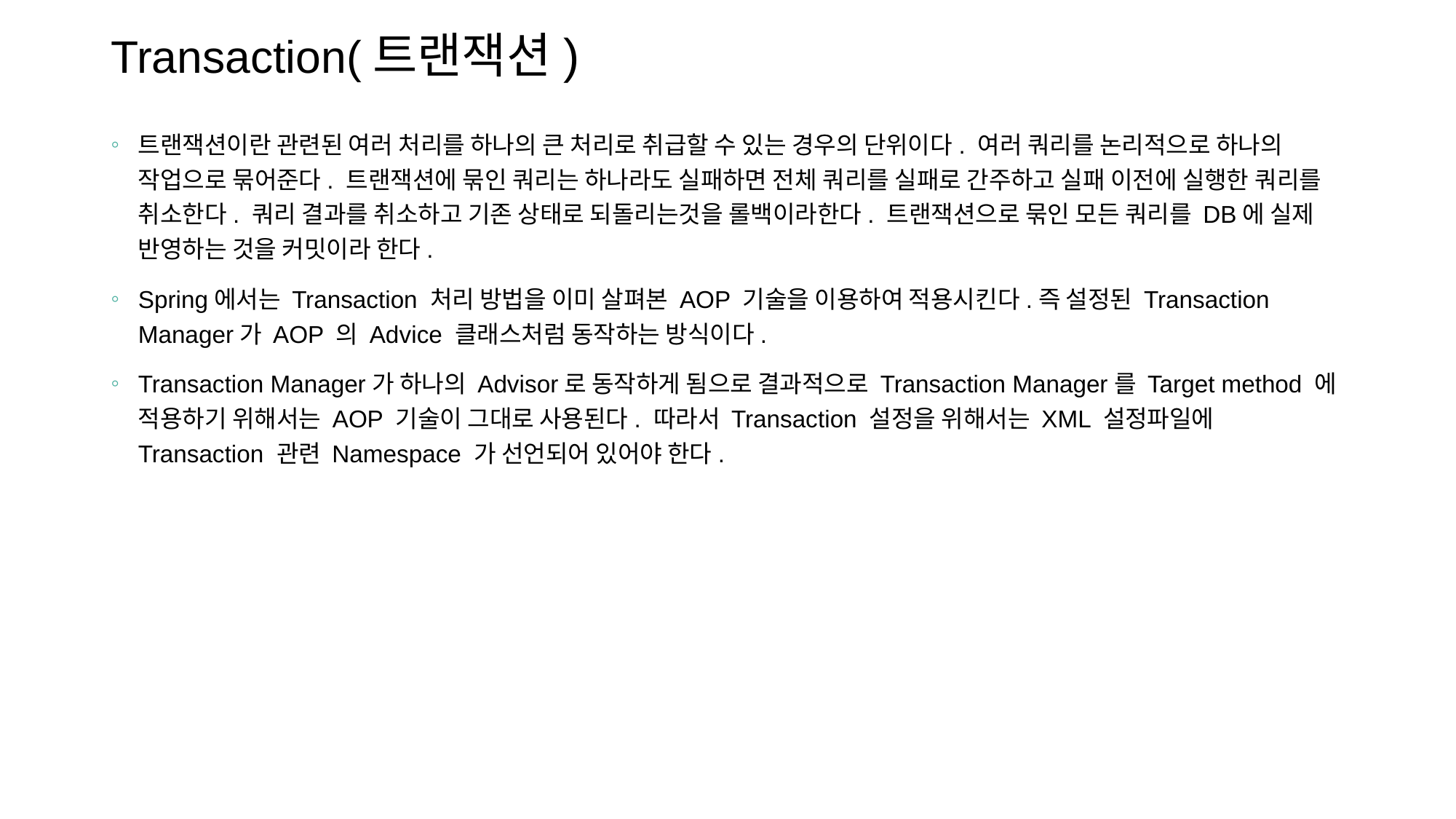

# Transaction(트랜잭션)
트랜잭션이란 관련된 여러 처리를 하나의 큰 처리로 취급할 수 있는 경우의 단위이다. 여러 쿼리를 논리적으로 하나의 작업으로 묶어준다. 트랜잭션에 묶인 쿼리는 하나라도 실패하면 전체 쿼리를 실패로 간주하고 실패 이전에 실행한 쿼리를 취소한다. 쿼리 결과를 취소하고 기존 상태로 되돌리는것을 롤백이라한다. 트랜잭션으로 묶인 모든 쿼리를 DB에 실제 반영하는 것을 커밋이라 한다.
Spring에서는 Transaction 처리 방법을 이미 살펴본 AOP 기술을 이용하여 적용시킨다.즉 설정된 Transaction Manager가 AOP 의 Advice 클래스처럼 동작하는 방식이다.
Transaction Manager가 하나의 Advisor로 동작하게 됨으로 결과적으로 Transaction Manager를 Target method 에 적용하기 위해서는 AOP 기술이 그대로 사용된다. 따라서 Transaction 설정을 위해서는 XML 설정파일에 Transaction 관련 Namespace 가 선언되어 있어야 한다.